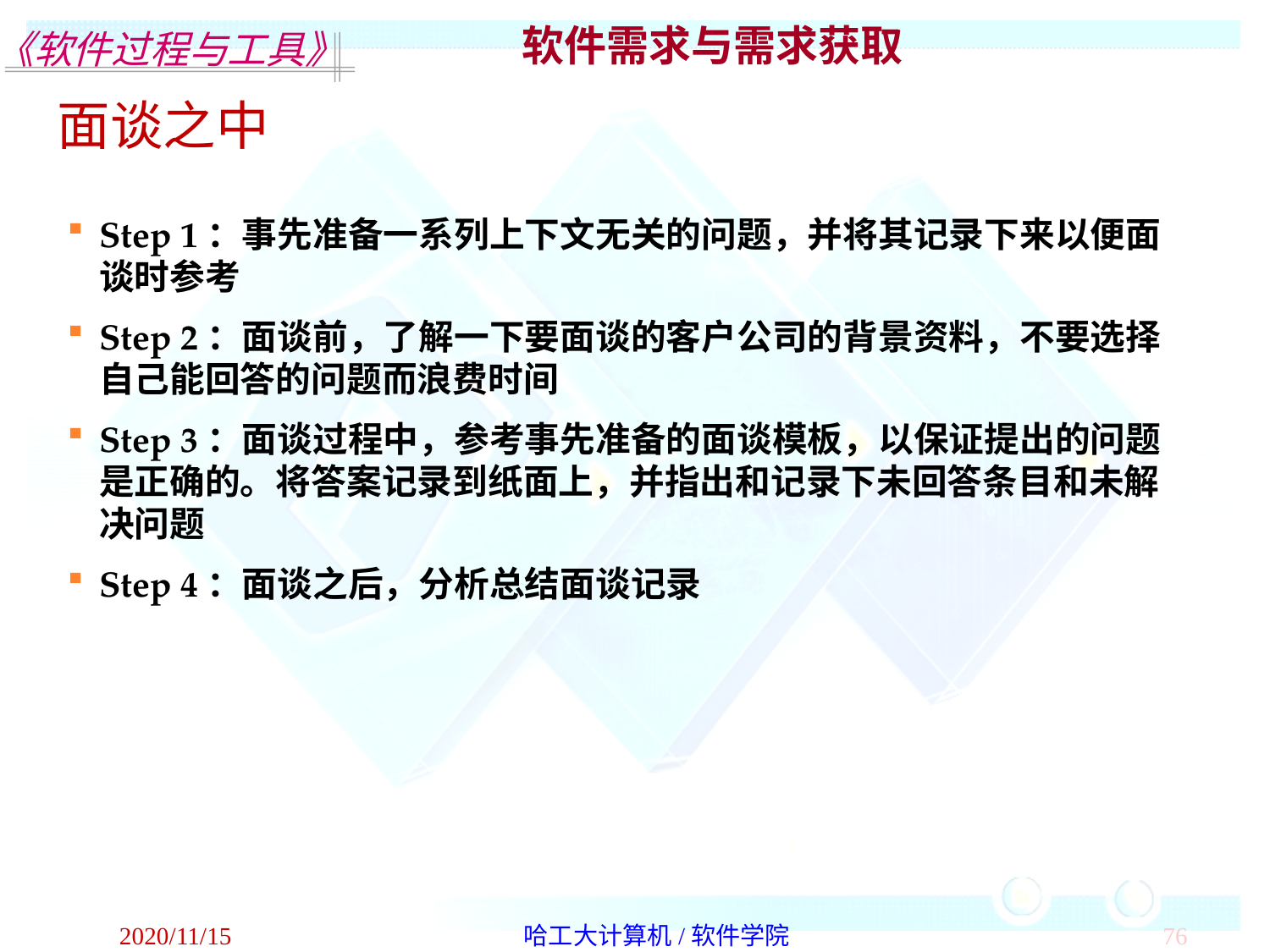

软件需求与需求获取
面谈之中
Step 1：事先准备一系列上下文无关的问题，并将其记录下来以便面谈时参考
Step 2：面谈前，了解一下要面谈的客户公司的背景资料，不要选择自己能回答的问题而浪费时间
Step 3：面谈过程中，参考事先准备的面谈模板，以保证提出的问题是正确的。将答案记录到纸面上，并指出和记录下未回答条目和未解决问题
Step 4：面谈之后，分析总结面谈记录